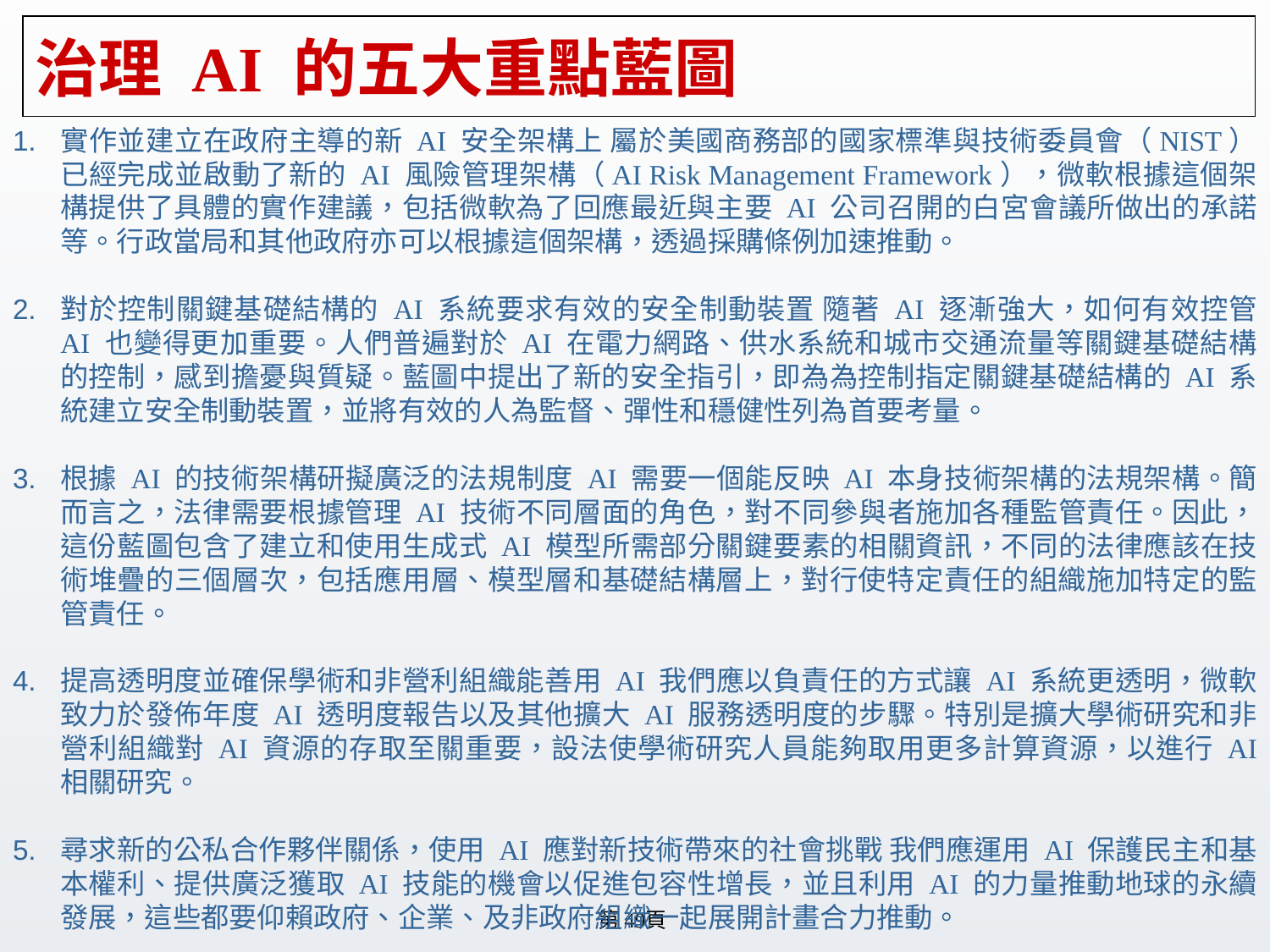

# 治理 AI 的五大重點藍圖
實作並建立在政府主導的新 AI 安全架構上 屬於美國商務部的國家標準與技術委員會（NIST）已經完成並啟動了新的 AI 風險管理架構（AI Risk Management Framework），微軟根據這個架構提供了具體的實作建議，包括微軟為了回應最近與主要 AI 公司召開的白宮會議所做出的承諾等。行政當局和其他政府亦可以根據這個架構，透過採購條例加速推動。

對於控制關鍵基礎結構的 AI 系統要求有效的安全制動裝置 隨著 AI 逐漸強大，如何有效控管 AI 也變得更加重要。人們普遍對於 AI 在電力網路、供水系統和城市交通流量等關鍵基礎結構的控制，感到擔憂與質疑。藍圖中提出了新的安全指引，即為為控制指定關鍵基礎結構的 AI 系統建立安全制動裝置，並將有效的人為監督、彈性和穩健性列為首要考量。

根據 AI 的技術架構研擬廣泛的法規制度 AI 需要一個能反映 AI 本身技術架構的法規架構。簡而言之，法律需要根據管理 AI 技術不同層面的角色，對不同參與者施加各種監管責任。因此，這份藍圖包含了建立和使用生成式 AI 模型所需部分關鍵要素的相關資訊，不同的法律應該在技術堆疊的三個層次，包括應用層、模型層和基礎結構層上，對行使特定責任的組織施加特定的監管責任。

提高透明度並確保學術和非營利組織能善用 AI 我們應以負責任的方式讓 AI 系統更透明，微軟致力於發佈年度 AI 透明度報告以及其他擴大 AI 服務透明度的步驟。特別是擴大學術研究和非營利組織對 AI 資源的存取至關重要，設法使學術研究人員能夠取用更多計算資源，以進行 AI 相關研究。

尋求新的公私合作夥伴關係，使用 AI 應對新技術帶來的社會挑戰 我們應運用 AI 保護民主和基本權利、提供廣泛獲取 AI 技能的機會以促進包容性增長，並且利用 AI 的力量推動地球的永續發展，這些都要仰賴政府、企業、及非政府組織一起展開計畫合力推動。